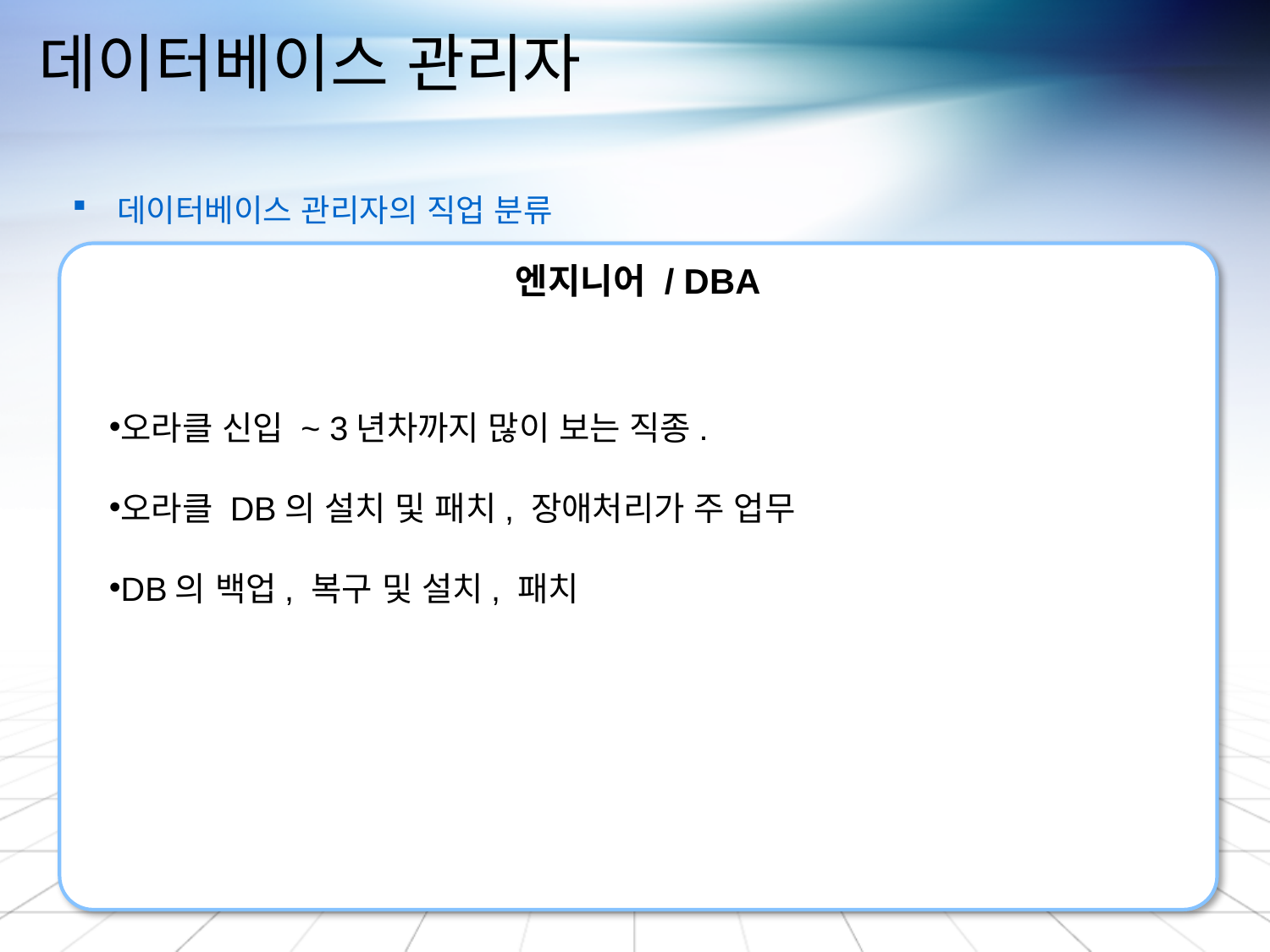

# 데이터베이스 관리자
 데이터베이스 관리자의 직업 분류

엔지니어 / DBA
오라클 신입 ~ 3년차까지 많이 보는 직종.
오라클 DB의 설치 및 패치, 장애처리가 주 업무
DB의 백업, 복구 및 설치, 패치